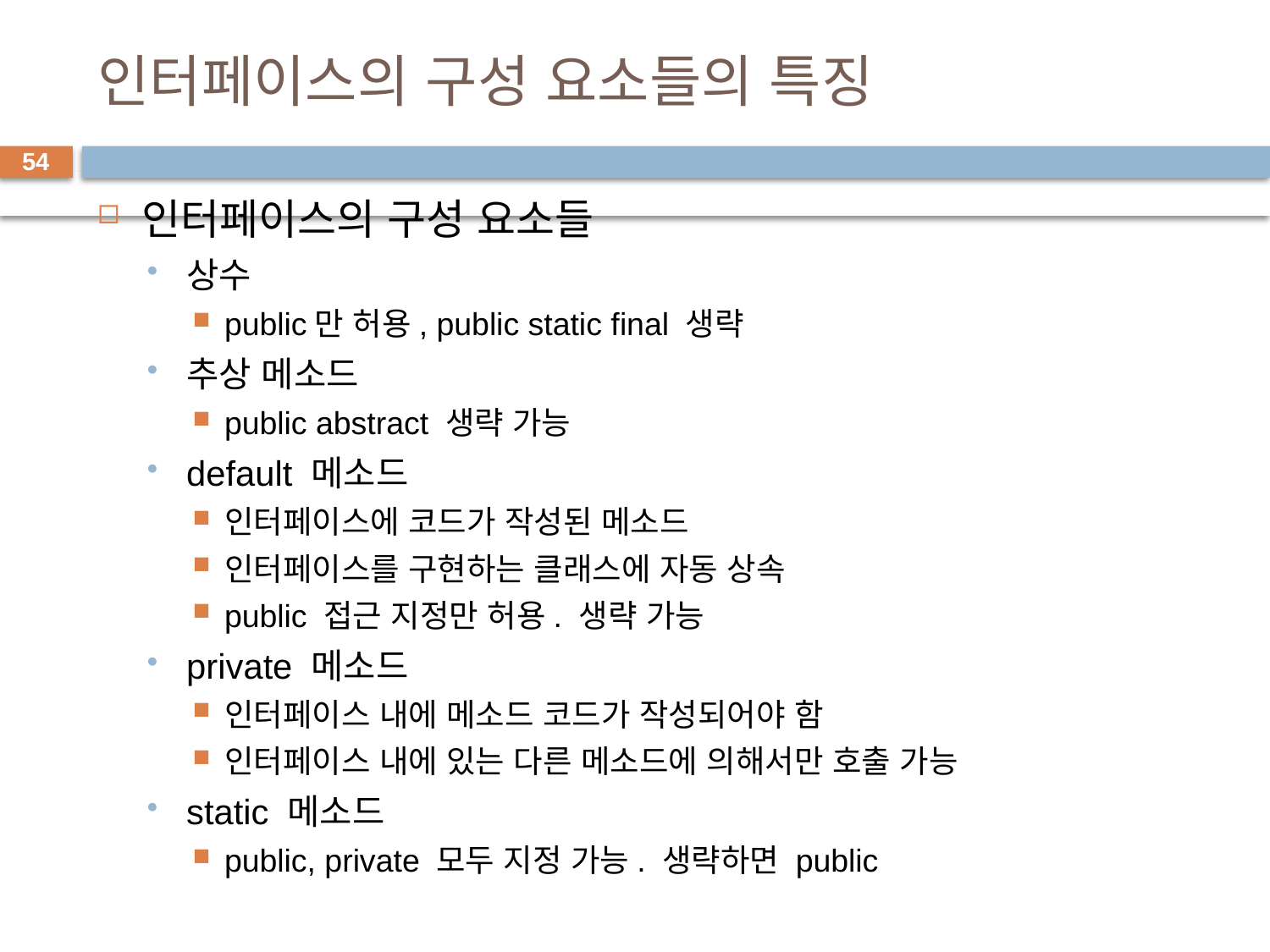

# 인터페이스의 구성 요소들의 특징
54
인터페이스의 구성 요소들
상수
public만 허용, public static final 생략
추상 메소드
public abstract 생략 가능
default 메소드
인터페이스에 코드가 작성된 메소드
인터페이스를 구현하는 클래스에 자동 상속
public 접근 지정만 허용. 생략 가능
private 메소드
인터페이스 내에 메소드 코드가 작성되어야 함
인터페이스 내에 있는 다른 메소드에 의해서만 호출 가능
static 메소드
public, private 모두 지정 가능. 생략하면 public